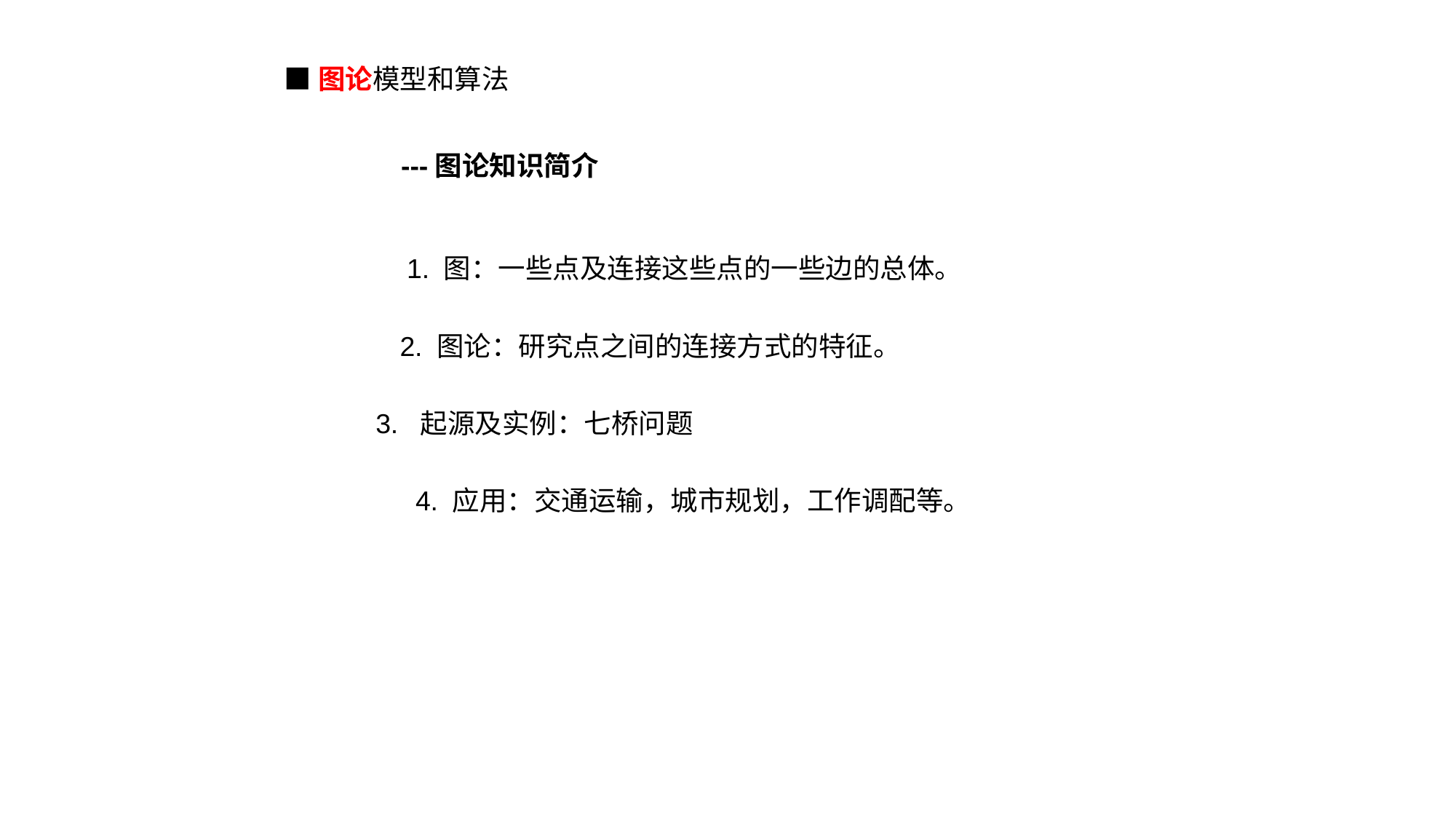

■图论模型和算法
---图论知识简介
1. 图：一些点及连接这些点的一些边的总体。
2. 图论：研究点之间的连接方式的特征。
3.  起源及实例：七桥问题
4. 应用：交通运输，城市规划，工作调配等。